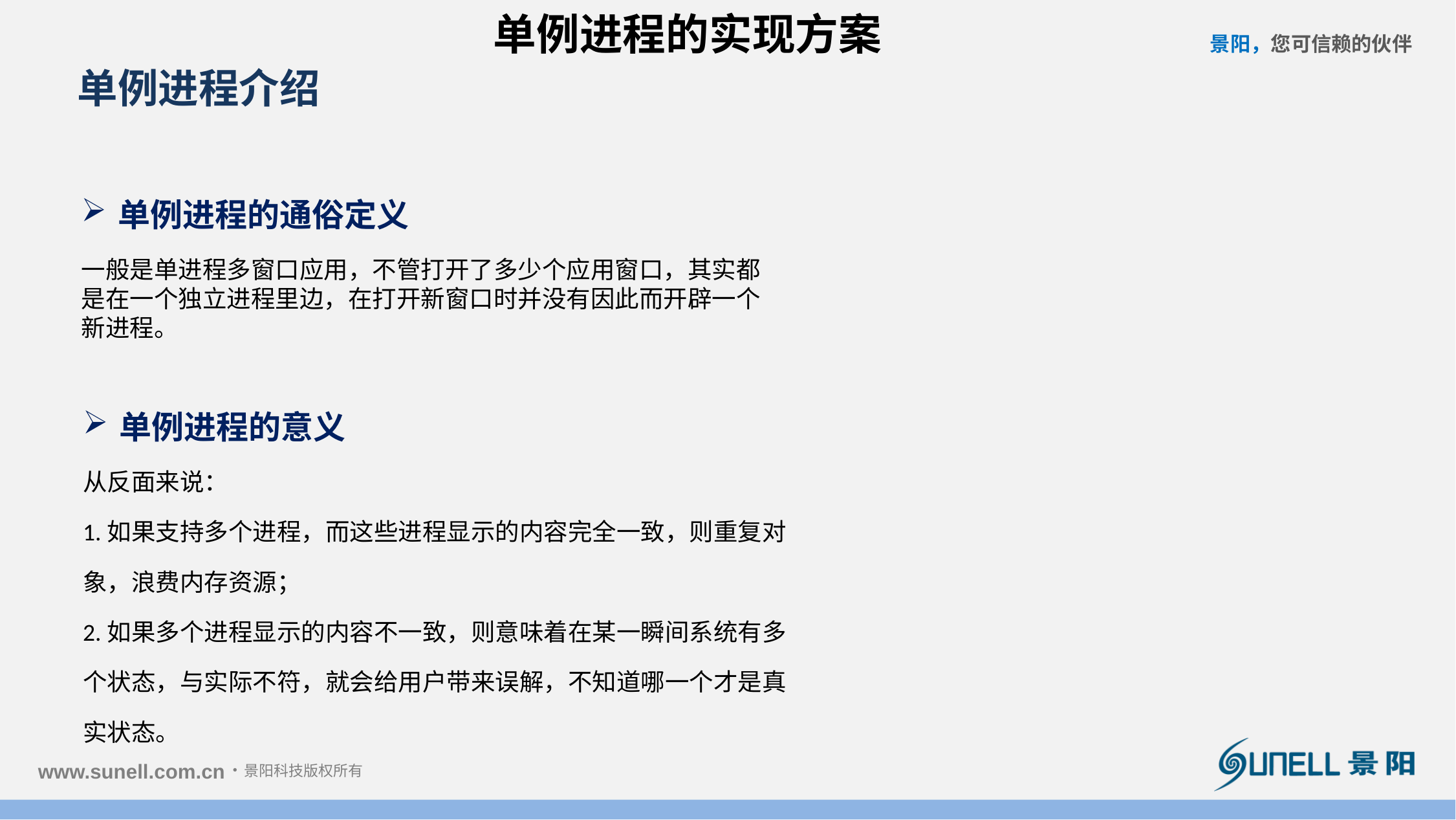

单例进程的实现方案
单例进程介绍
单例进程的通俗定义
一般是单进程多窗口应用，不管打开了多少个应用窗口，其实都是在一个独立进程里边，在打开新窗口时并没有因此而开辟一个新进程。
单例进程的意义
从反面来说：
1.如果支持多个进程，而这些进程显示的内容完全一致，则重复对
象，浪费内存资源；
2.如果多个进程显示的内容不一致，则意味着在某一瞬间系统有多
个状态，与实际不符，就会给用户带来误解，不知道哪一个才是真
实状态。